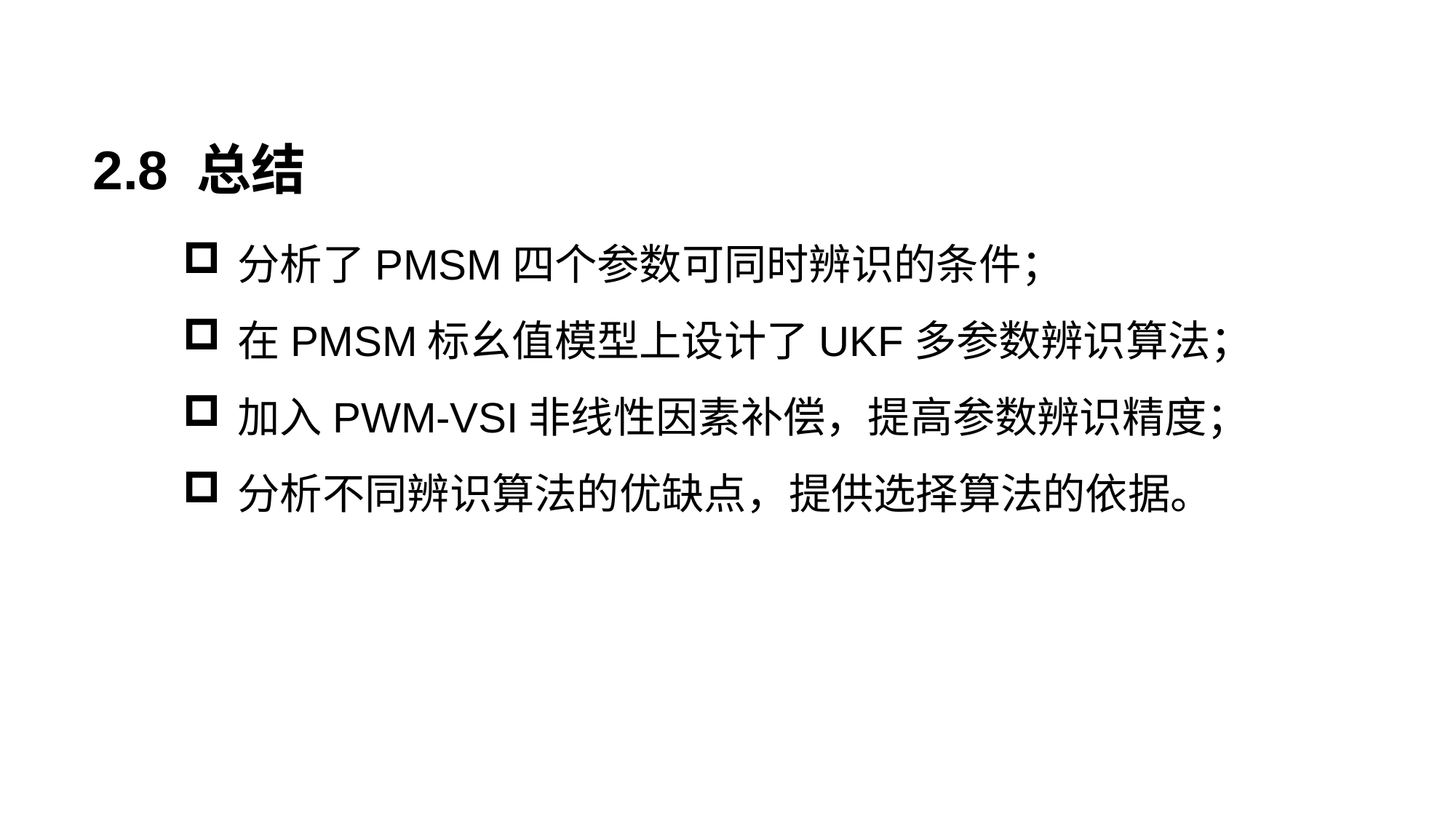

2.8 总结
分析了PMSM四个参数可同时辨识的条件；
在PMSM标幺值模型上设计了UKF多参数辨识算法；
加入PWM-VSI非线性因素补偿，提高参数辨识精度；
分析不同辨识算法的优缺点，提供选择算法的依据。